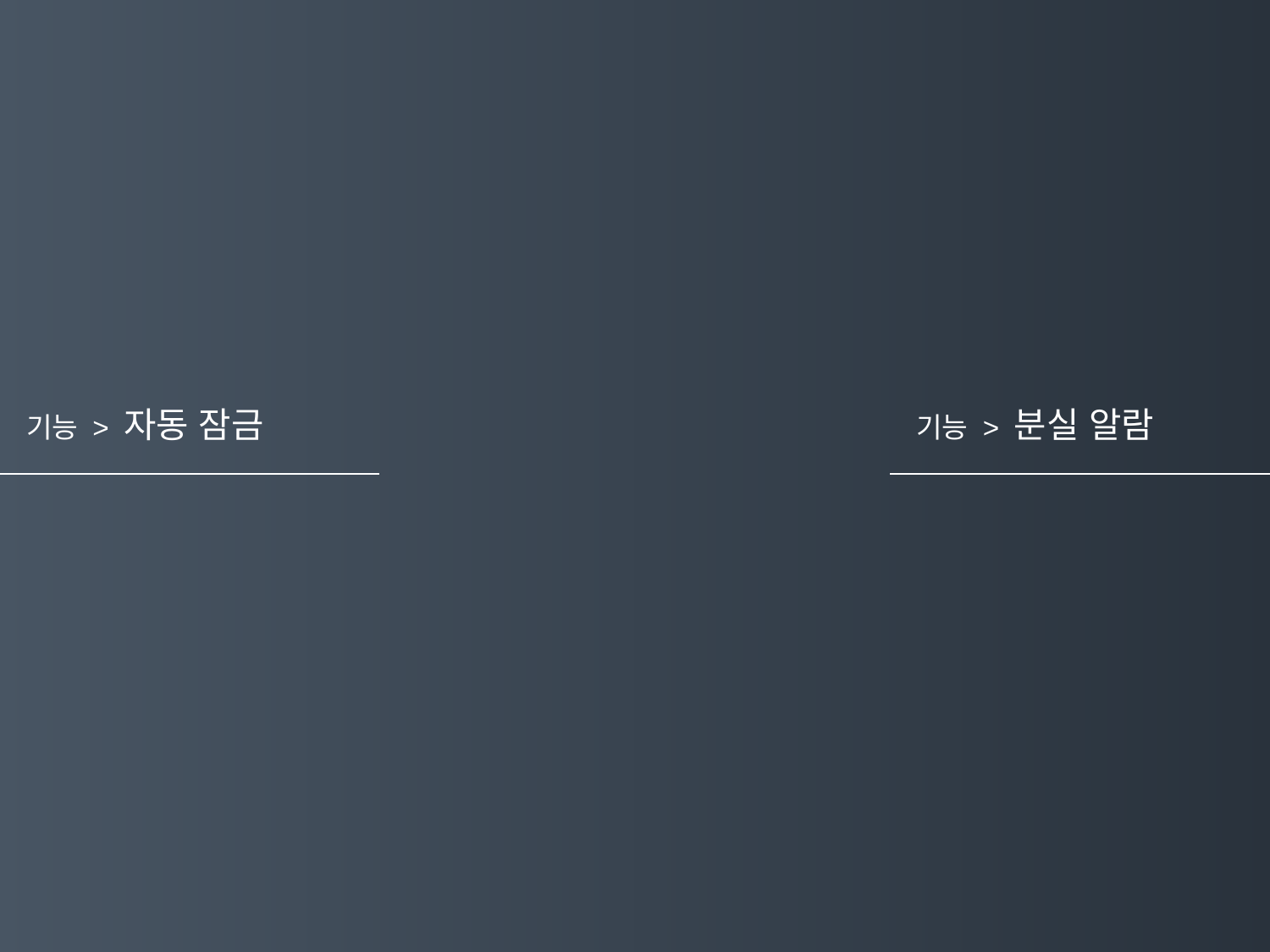

기능 > 자동 잠금
기능 > 분실 알람